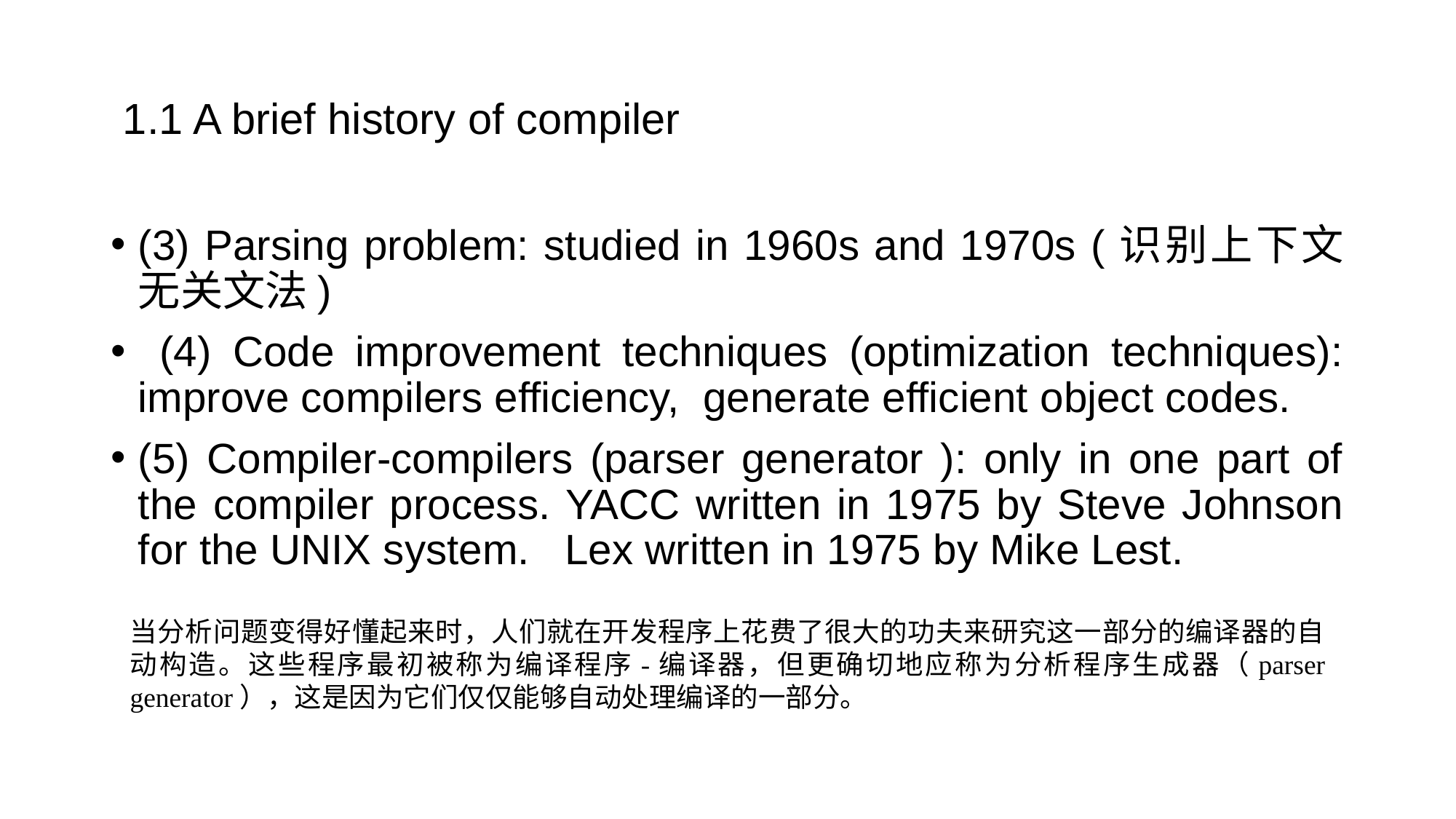

# 1.1 A brief history of compiler
(3) Parsing problem: studied in 1960s and 1970s (识别上下文无关文法)
 (4) Code improvement techniques (optimization techniques): improve compilers efficiency,  generate efficient object codes.
(5) Compiler-compilers (parser generator ): only in one part of the compiler process. YACC written in 1975 by Steve Johnson for the UNIX system.   Lex written in 1975 by Mike Lest.
当分析问题变得好懂起来时，人们就在开发程序上花费了很大的功夫来研究这一部分的编译器的自动构造。这些程序最初被称为编译程序-编译器，但更确切地应称为分析程序生成器（parser generator），这是因为它们仅仅能够自动处理编译的一部分。